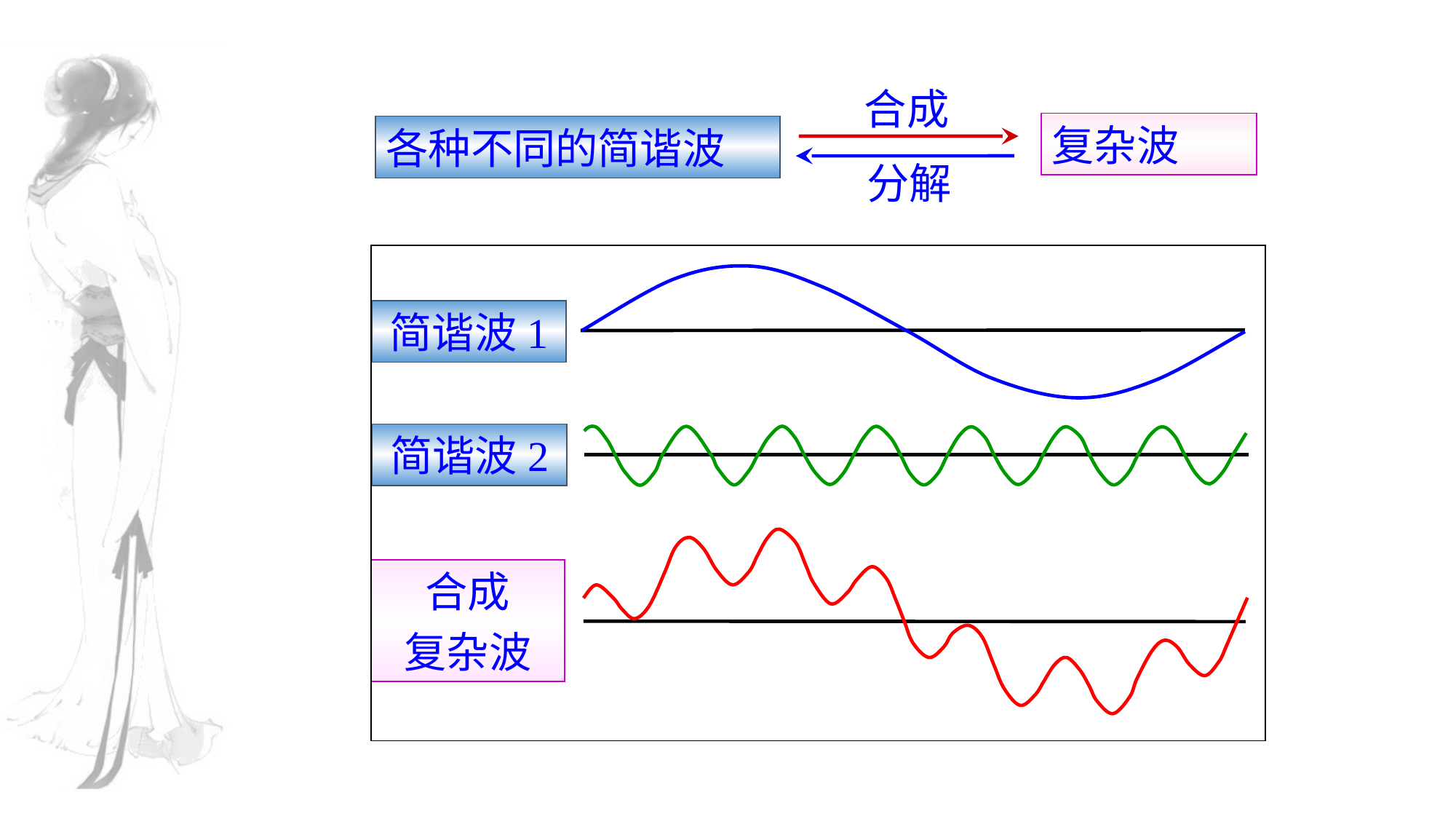

合成
复杂波
各种不同的简谐波

分解

简谐波1
简谐波2
合成
复杂波